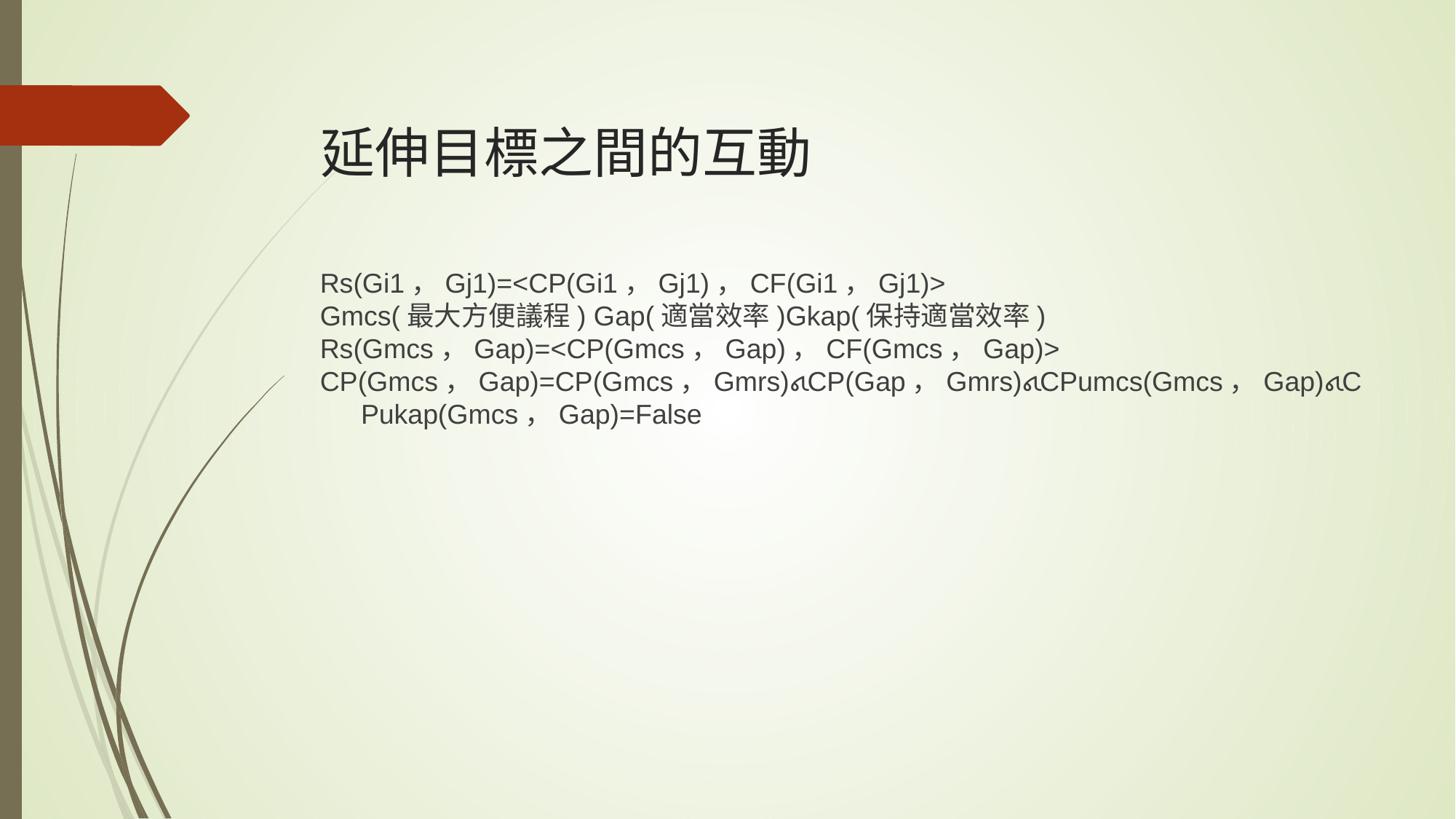

24
# 延伸目標之間的互動
Rs(Gi1，Gj1)=<CP(Gi1，Gj1)，CF(Gi1，Gj1)>
Gmcs(最大方便議程) Gap(適當效率)Gkap(保持適當效率)
Rs(Gmcs，Gap)=<CP(Gmcs，Gap)，CF(Gmcs，Gap)>
CP(Gmcs，Gap)=CP(Gmcs，Gmrs)𑂽CP(Gap，Gmrs)𑂽CPumcs(Gmcs，Gap)𑂽CPukap(Gmcs，Gap)=False